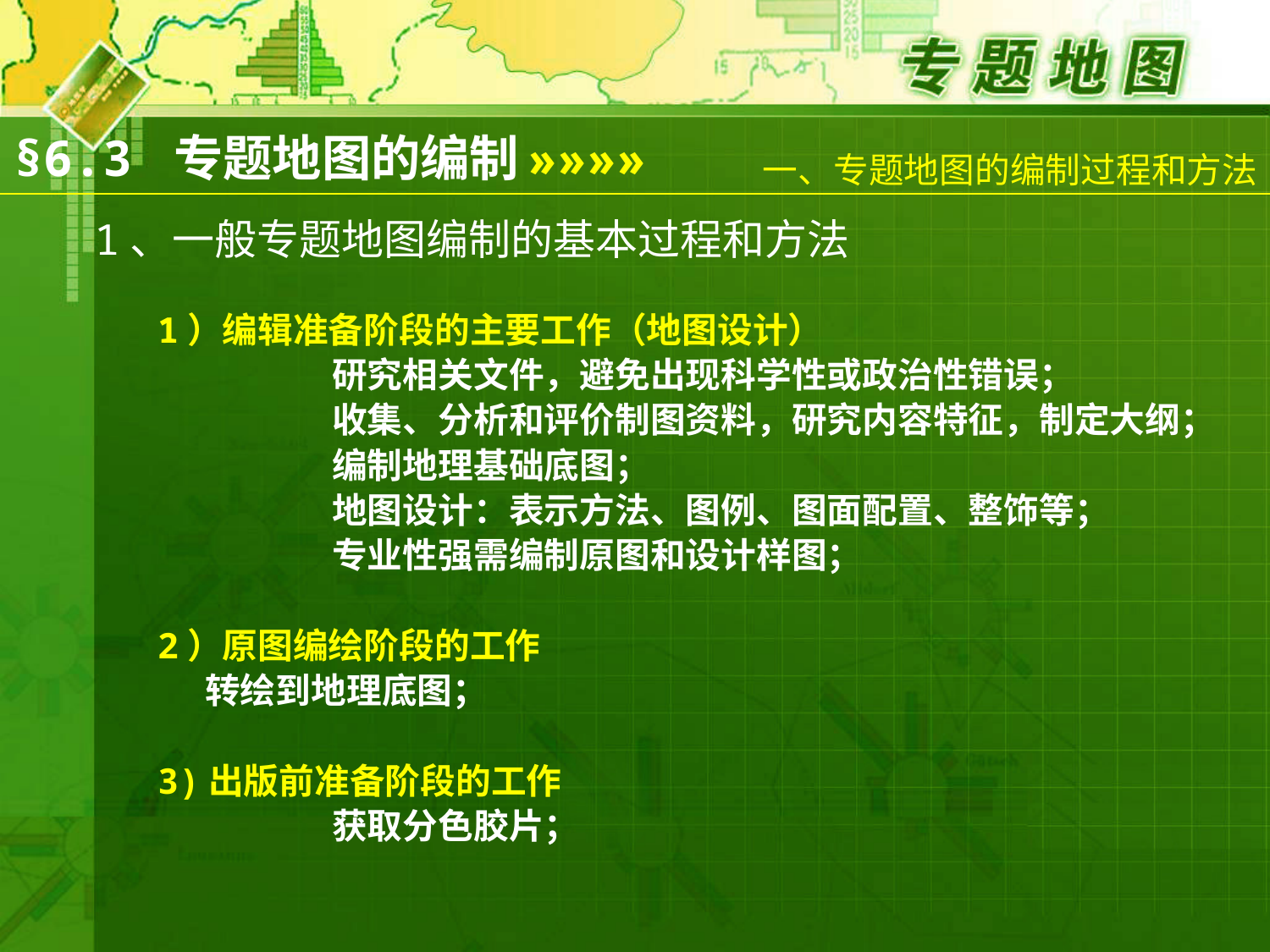

# 一、专题地图的编制过程和方法
§6.3 专题地图的编制
»»»»
1、一般专题地图编制的基本过程和方法
1）编辑准备阶段的主要工作（地图设计）
		研究相关文件，避免出现科学性或政治性错误；
		收集、分析和评价制图资料，研究内容特征，制定大纲；
		编制地理基础底图；
		地图设计：表示方法、图例、图面配置、整饰等；
		专业性强需编制原图和设计样图；

2）原图编绘阶段的工作
    	转绘到地理底图；

3)出版前准备阶段的工作
		获取分色胶片；